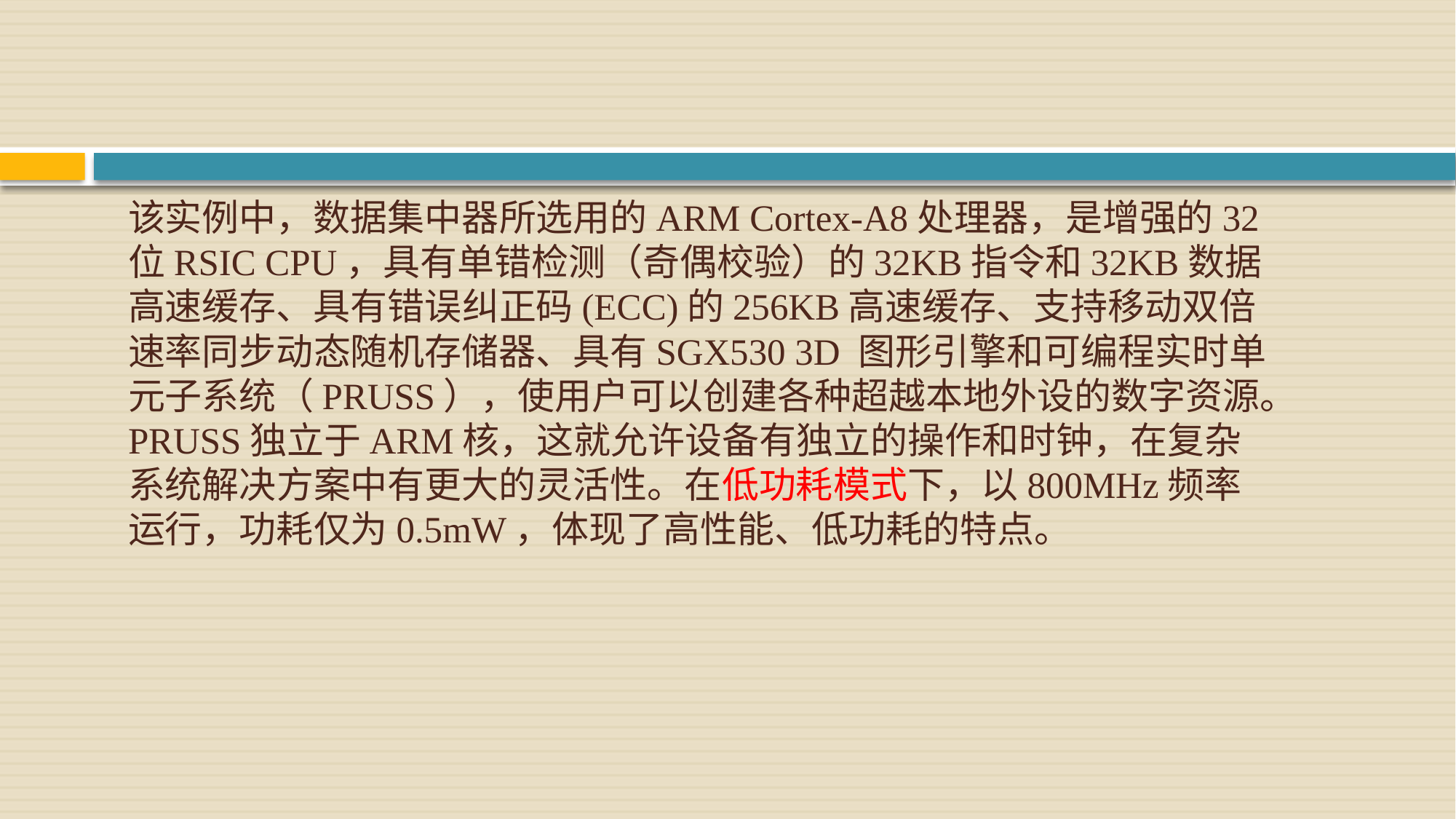

# 该实例中，数据集中器所选用的ARM Cortex-A8处理器，是增强的32位RSIC CPU，具有单错检测（奇偶校验）的32KB指令和32KB数据高速缓存、具有错误纠正码(ECC)的256KB高速缓存、支持移动双倍速率同步动态随机存储器、具有SGX530 3D 图形引擎和可编程实时单元子系统（PRUSS），使用户可以创建各种超越本地外设的数字资源。PRUSS独立于ARM核，这就允许设备有独立的操作和时钟，在复杂系统解决方案中有更大的灵活性。在低功耗模式下，以800MHz频率运行，功耗仅为0.5mW，体现了高性能、低功耗的特点。